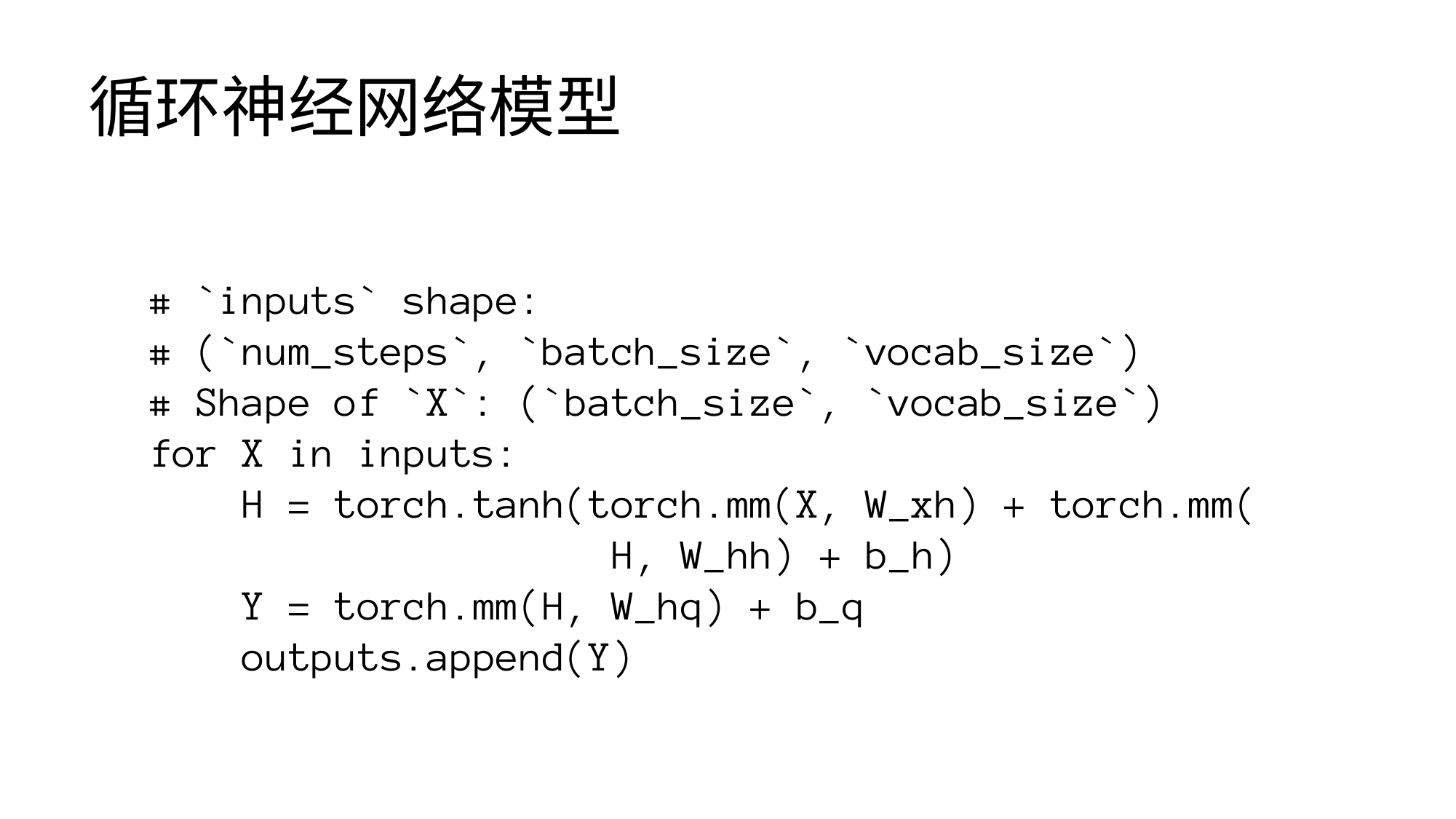

# 循环神经网络模型

# `inputs` shape:
# (`num_steps`, `batch_size`, `vocab_size`)
# Shape of `X`: (`batch_size`, `vocab_size`)
for X in inputs:
    H = torch.tanh(torch.mm(X, W_xh) + torch.mm(
                    H, W_hh) + b_h)
    Y = torch.mm(H, W_hq) + b_q
    outputs.append(Y)